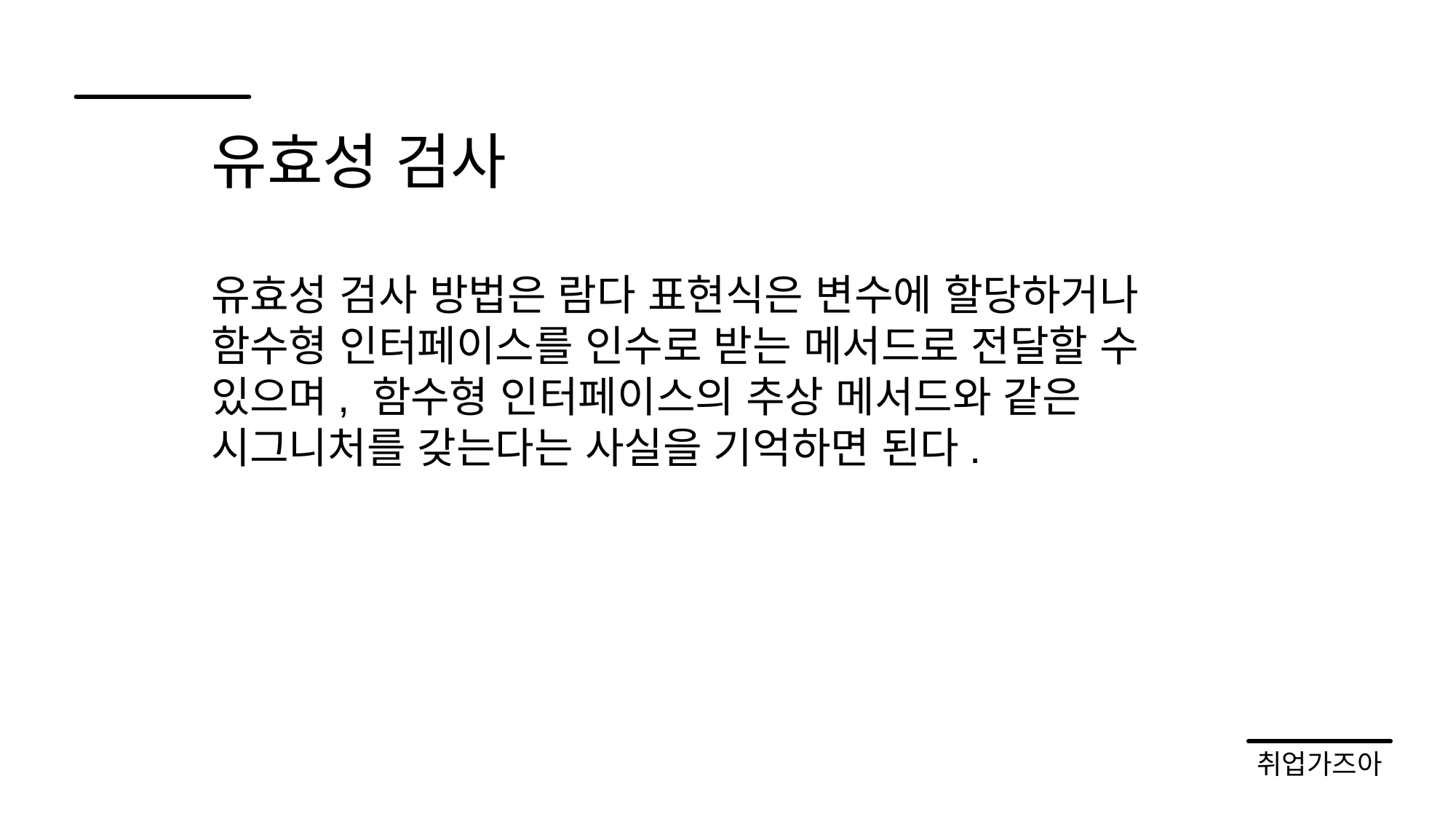

유효성 검사
유효성 검사 방법은 람다 표현식은 변수에 할당하거나 함수형 인터페이스를 인수로 받는 메서드로 전달할 수 있으며, 함수형 인터페이스의 추상 메서드와 같은 시그니처를 갖는다는 사실을 기억하면 된다.

취업가즈아